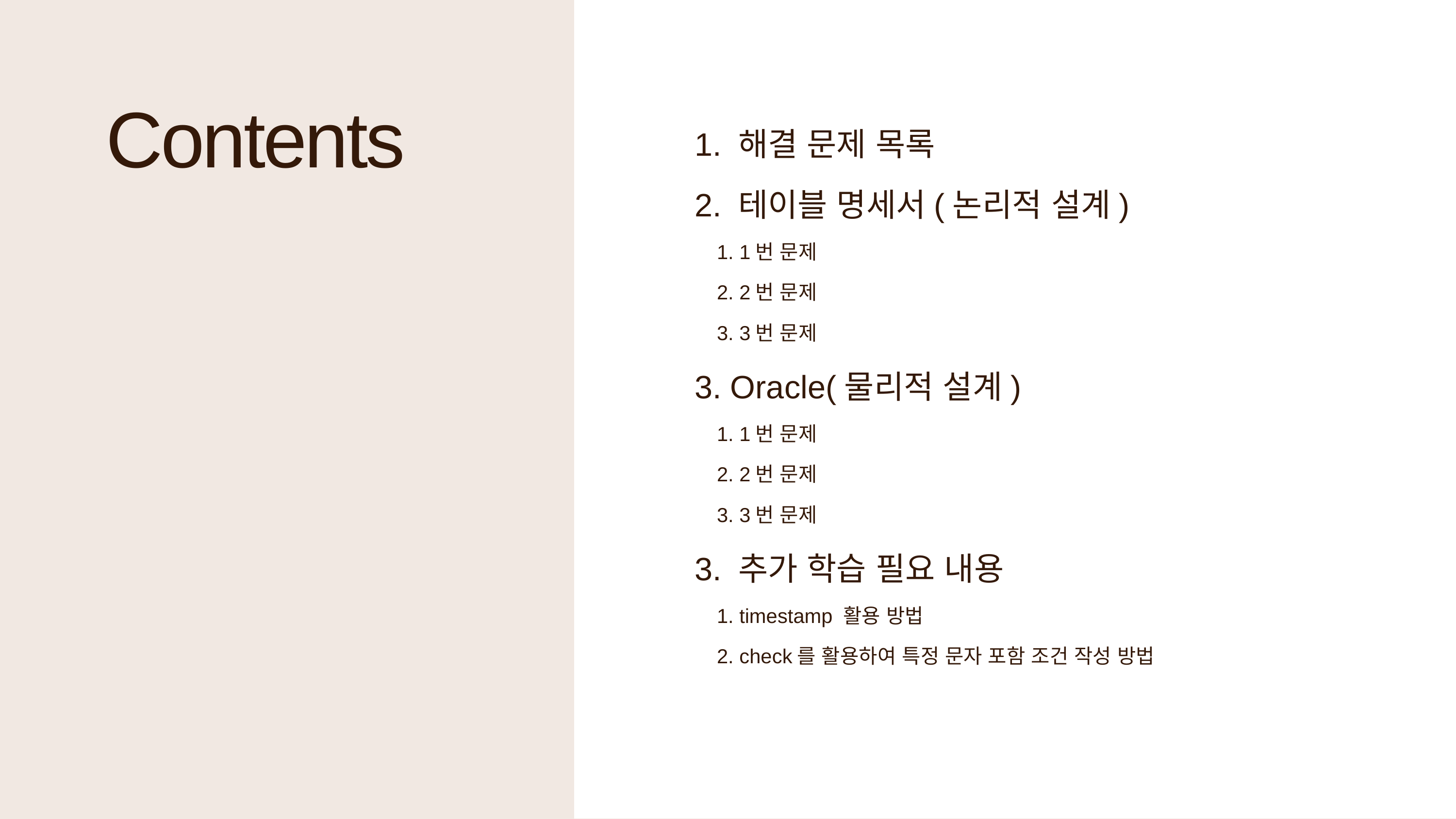

Contents
1. 해결 문제 목록
2. 테이블 명세서(논리적 설계)
    1. 1번 문제
    2. 2번 문제
    3. 3번 문제
3. Oracle(물리적 설계)
    1. 1번 문제
    2. 2번 문제
    3. 3번 문제
3. 추가 학습 필요 내용
    1. timestamp 활용 방법
    2. check를 활용하여 특정 문자 포함 조건 작성 방법